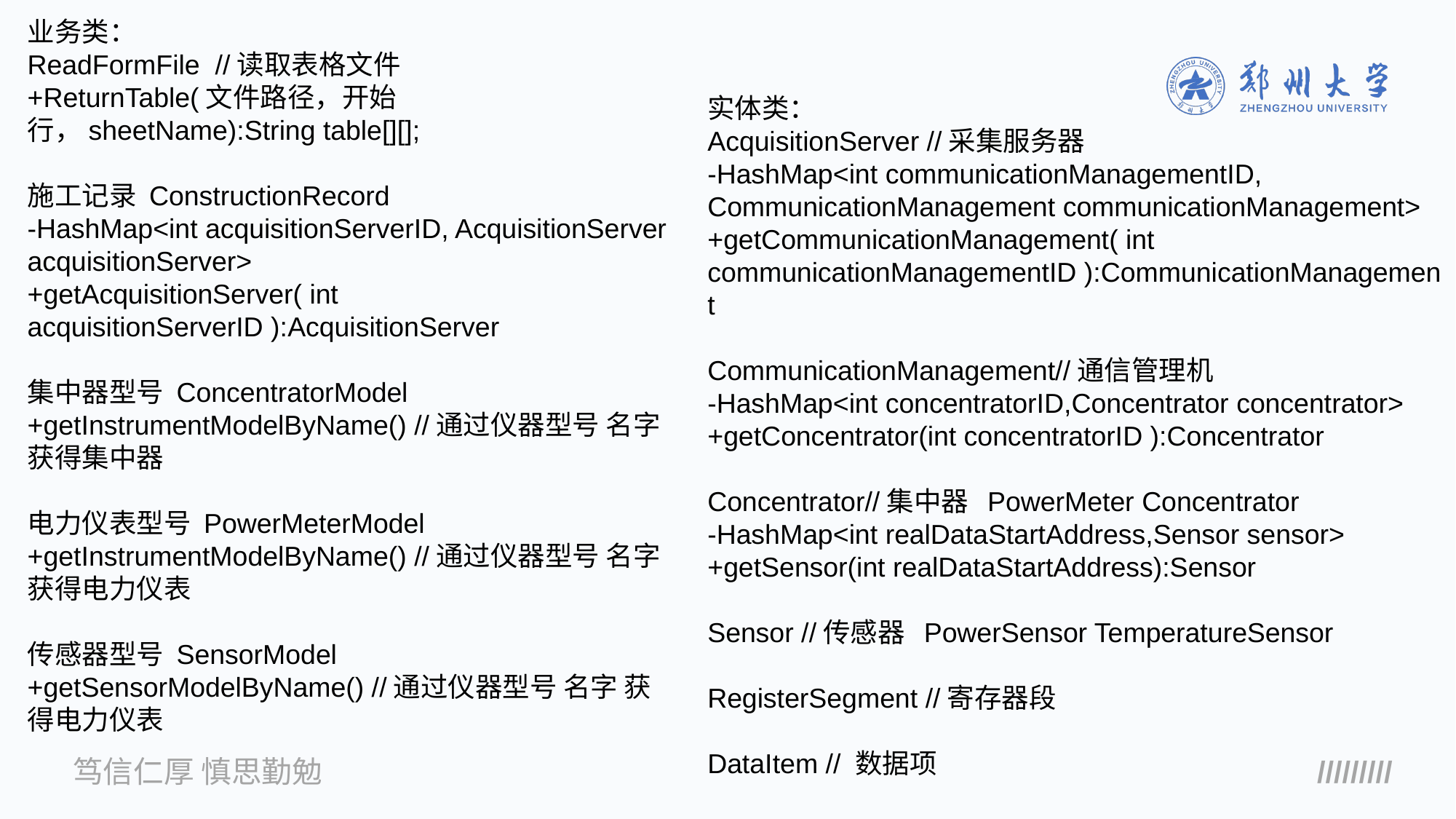

业务类：
ReadFormFile  //读取表格文件
+ReturnTable(文件路径，开始行，sheetName):String table[][];

施工记录 ConstructionRecord
-HashMap<int acquisitionServerID, AcquisitionServer acquisitionServer>
+getAcquisitionServer( int acquisitionServerID ):AcquisitionServer

集中器型号 ConcentratorModel
+getInstrumentModelByName() //通过仪器型号 名字 获得集中器

电力仪表型号 PowerMeterModel
+getInstrumentModelByName() //通过仪器型号 名字 获得电力仪表

传感器型号 SensorModel
+getSensorModelByName() //通过仪器型号 名字 获得电力仪表

实体类：
AcquisitionServer //采集服务器
-HashMap<int communicationManagementID, CommunicationManagement communicationManagement>
+getCommunicationManagement( int communicationManagementID ):CommunicationManagement

CommunicationManagement//通信管理机
-HashMap<int concentratorID,Concentrator concentrator>
+getConcentrator(int concentratorID ):Concentrator

Concentrator//集中器  PowerMeter Concentrator
-HashMap<int realDataStartAddress,Sensor sensor>
+getSensor(int realDataStartAddress):Sensor

Sensor //传感器  PowerSensor TemperatureSensor

RegisterSegment //寄存器段

DataItem // 数据项